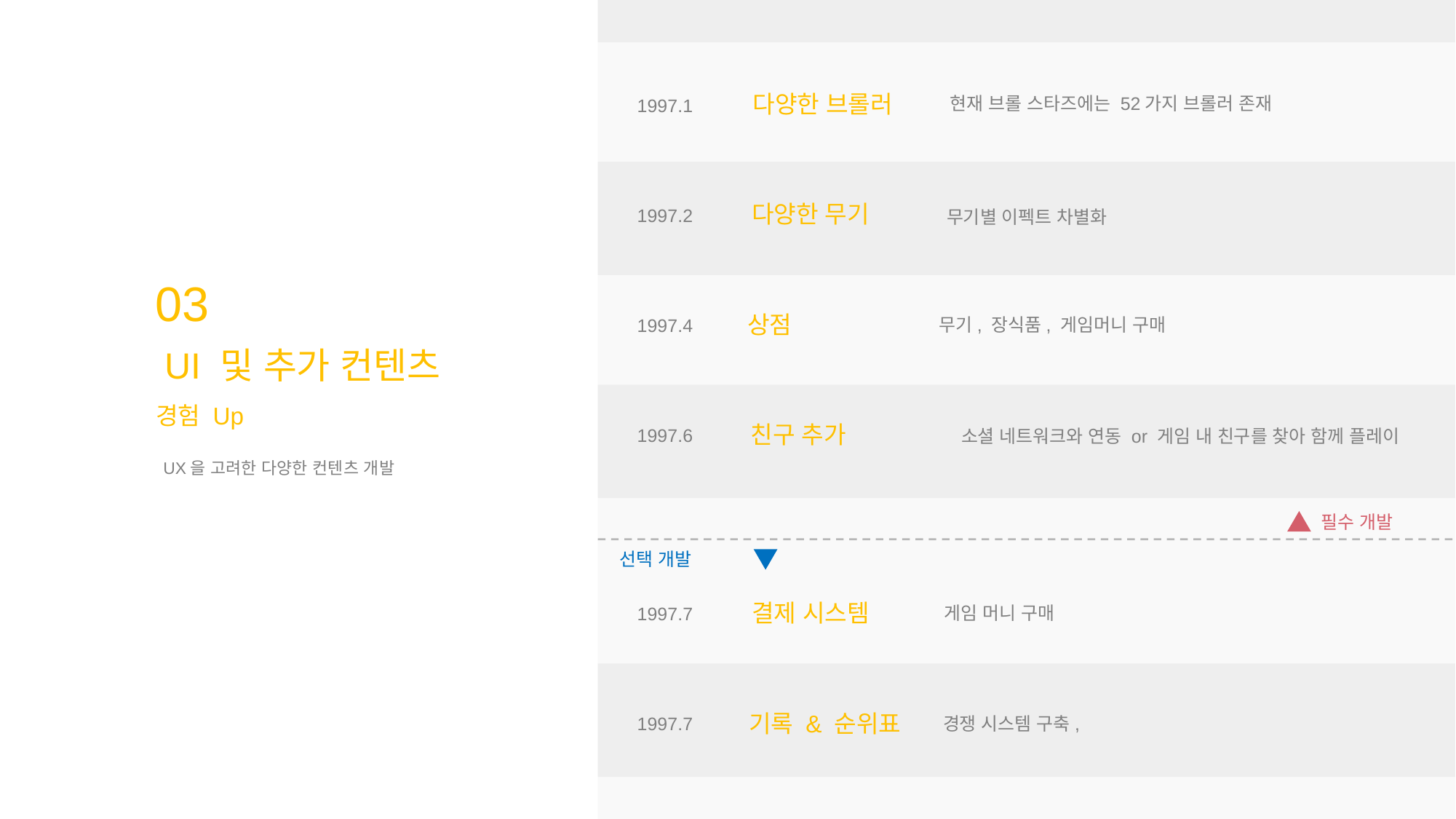

다양한 브롤러
현재 브롤 스타즈에는 52가지 브롤러 존재
1997.1

다양한 무기
1997.2
무기별 이펙트 차별화
03
상점
무기, 장식품, 게임머니 구매
1997.4
UI 및 추가 컨텐츠

경험 Up
친구 추가
1997.6
소셜 네트워크와 연동 or 게임 내 친구를 찾아 함께 플레이
UX을 고려한 다양한 컨텐츠 개발

필수 개발

선택 개발

결제 시스템
게임 머니 구매
1997.7

기록 & 순위표
1997.7
경쟁 시스템 구축,